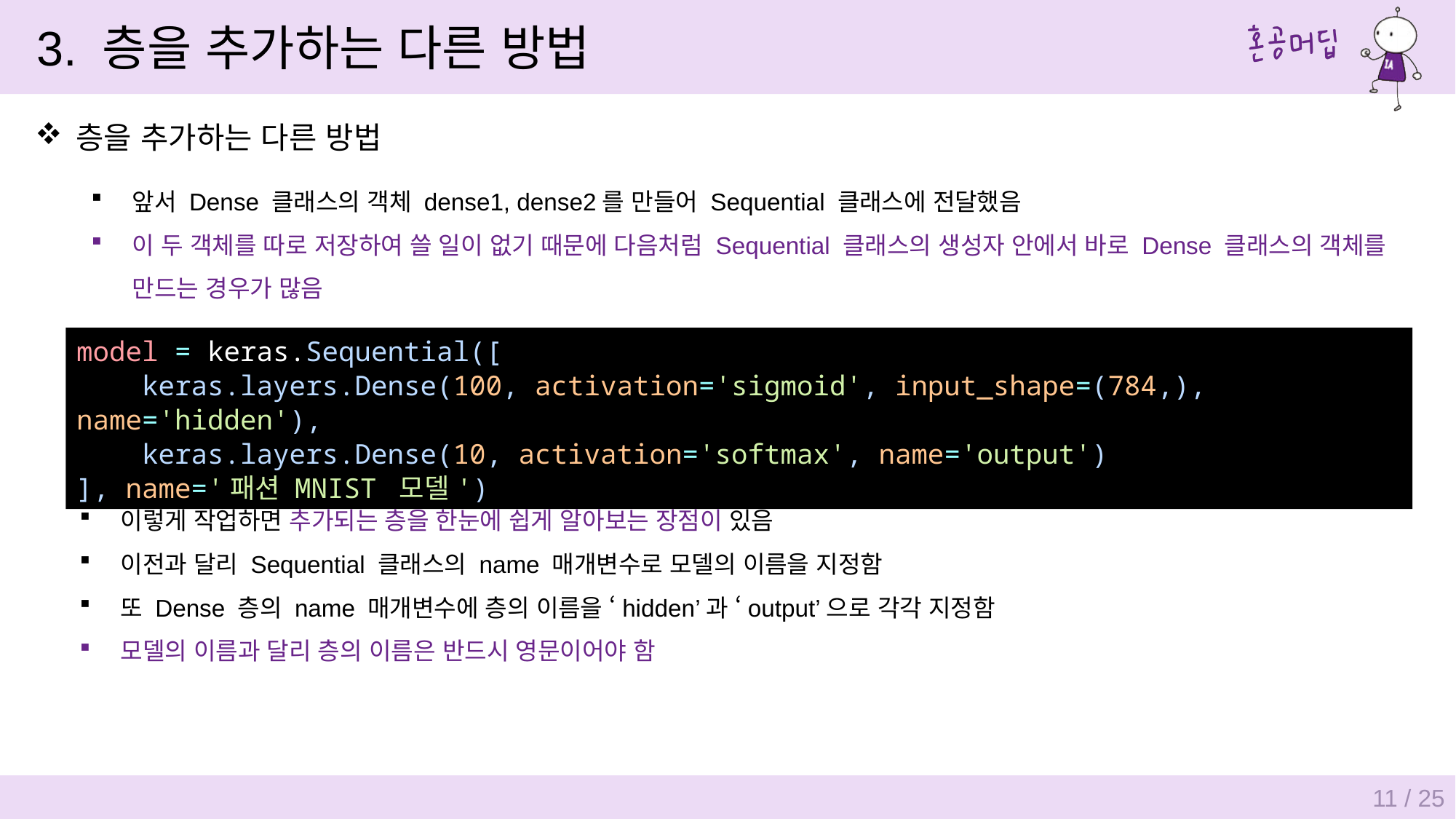

3. 층을 추가하는 다른 방법
층을 추가하는 다른 방법
앞서 Dense 클래스의 객체 dense1, dense2를 만들어 Sequential 클래스에 전달했음
이 두 객체를 따로 저장하여 쓸 일이 없기 때문에 다음처럼 Sequential 클래스의 생성자 안에서 바로 Dense 클래스의 객체를
만드는 경우가 많음
model = keras.Sequential([
    keras.layers.Dense(100, activation='sigmoid', input_shape=(784,), name='hidden'),
    keras.layers.Dense(10, activation='softmax', name='output')
], name='패션 MNIST 모델')
이렇게 작업하면 추가되는 층을 한눈에 쉽게 알아보는 장점이 있음
이전과 달리 Sequential 클래스의 name 매개변수로 모델의 이름을 지정함
또 Dense 층의 name 매개변수에 층의 이름을 ‘hidden’과 ‘output’으로 각각 지정함
모델의 이름과 달리 층의 이름은 반드시 영문이어야 함
11 / 25